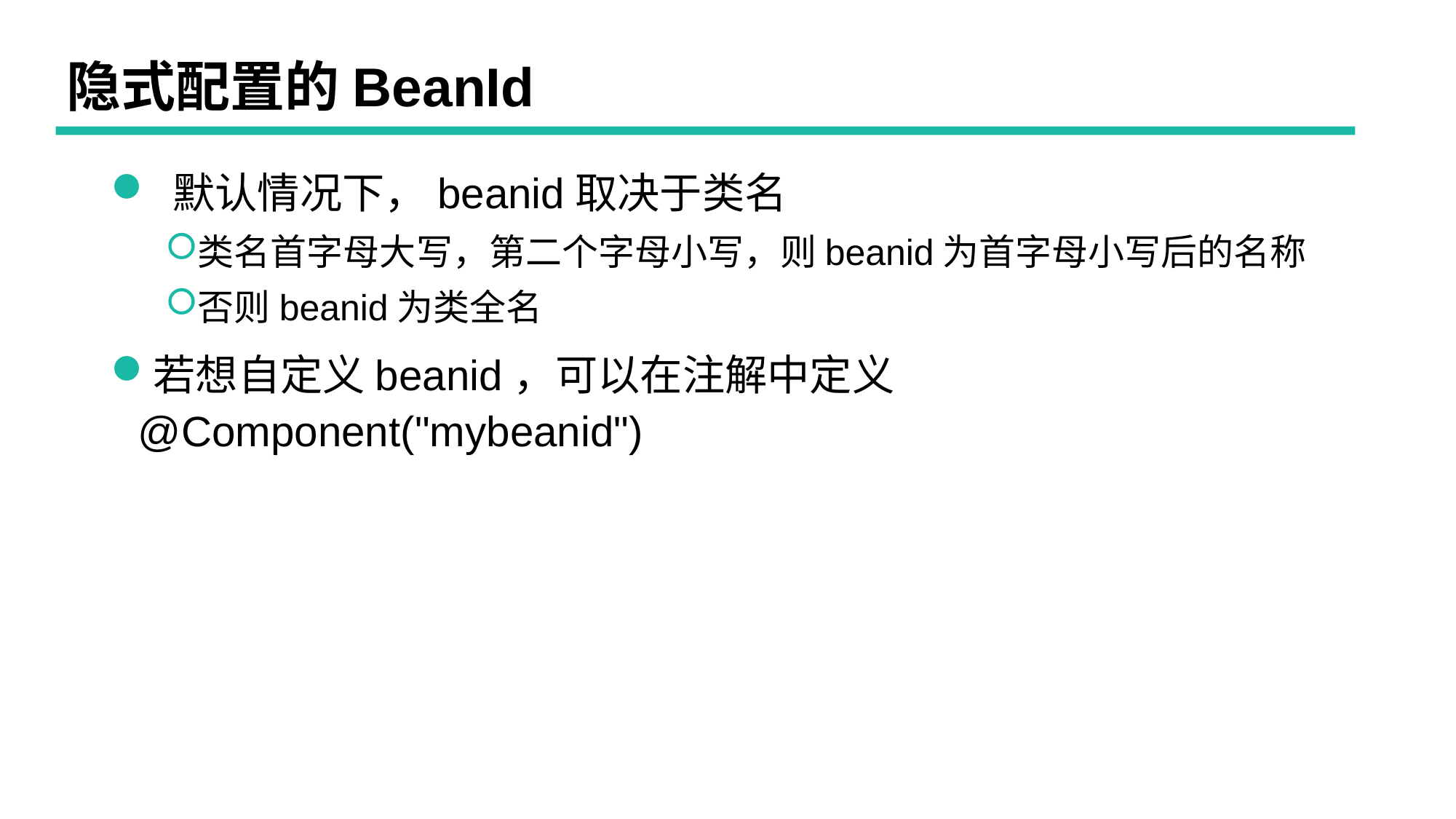

# 隐式配置的BeanId
 默认情况下，beanid取决于类名
类名首字母大写，第二个字母小写，则beanid为首字母小写后的名称
否则beanid为类全名
若想自定义beanid，可以在注解中定义 @Component("mybeanid")